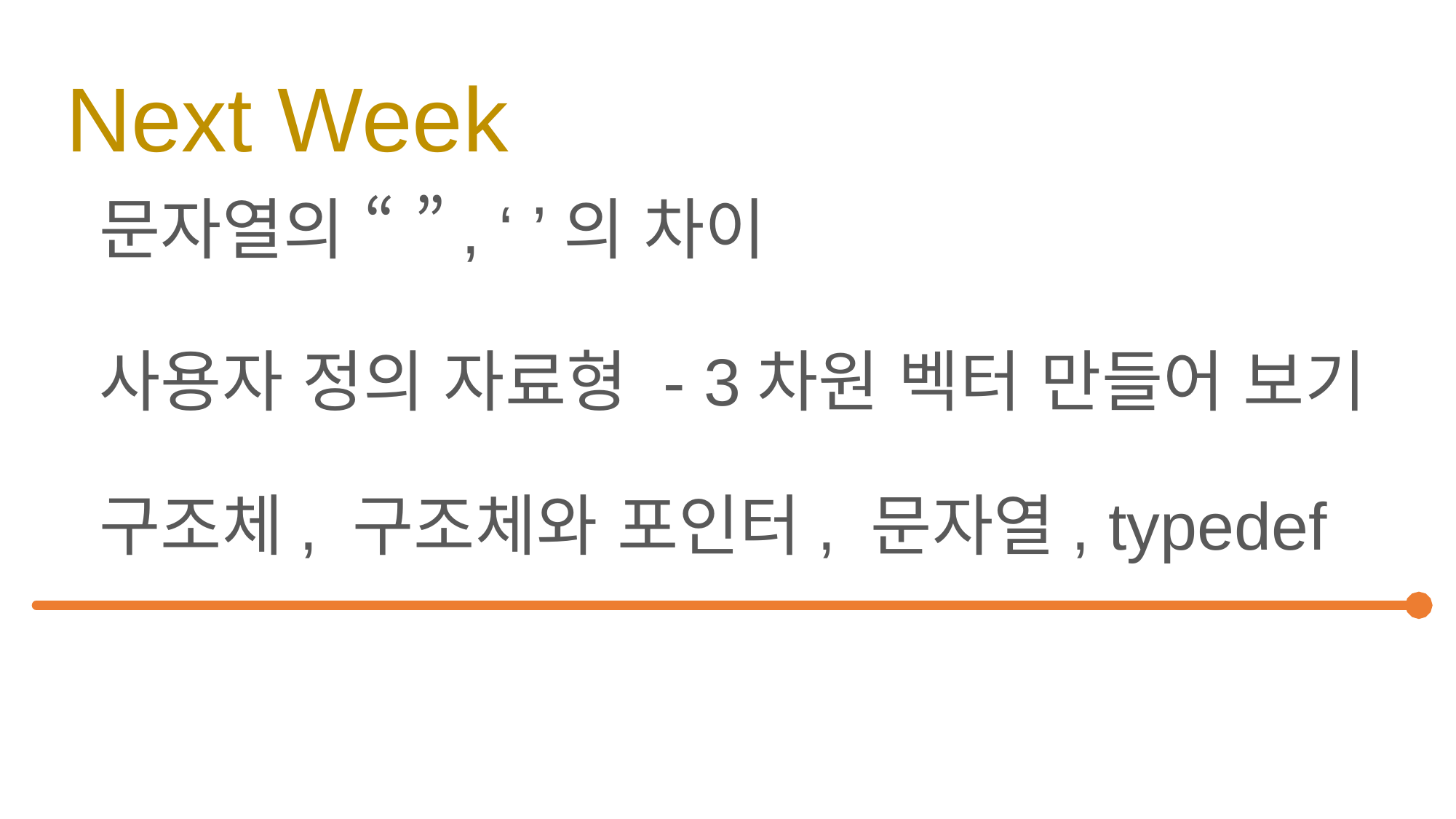

# Next Week
문자열의 “ ”, ‘ ’의 차이
사용자 정의 자료형 - 3차원 벡터 만들어 보기
구조체, 구조체와 포인터, 문자열, typedef